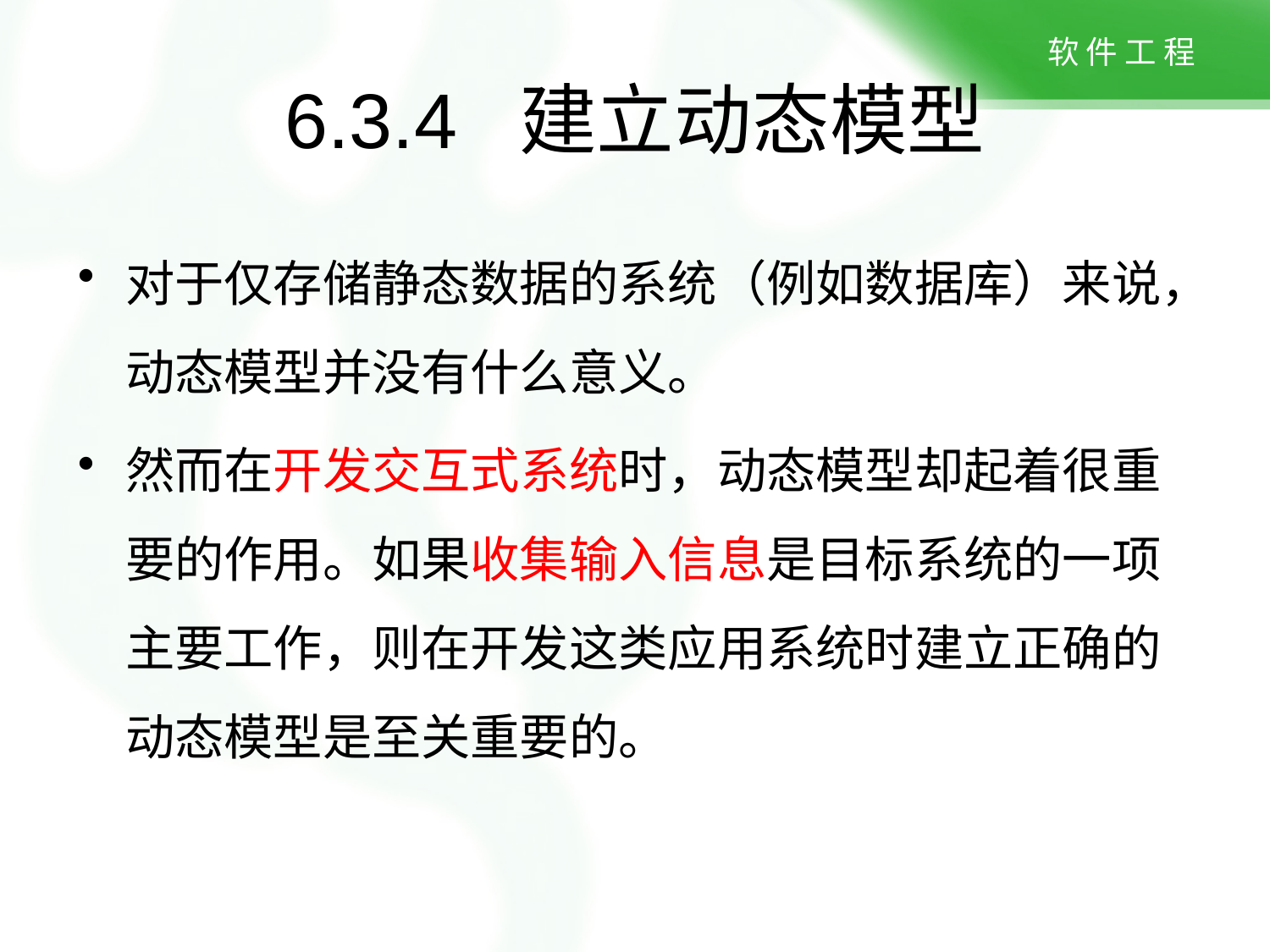

# 6.3.4  建立动态模型
对于仅存储静态数据的系统（例如数据库）来说，动态模型并没有什么意义。
然而在开发交互式系统时，动态模型却起着很重要的作用。如果收集输入信息是目标系统的一项主要工作，则在开发这类应用系统时建立正确的动态模型是至关重要的。